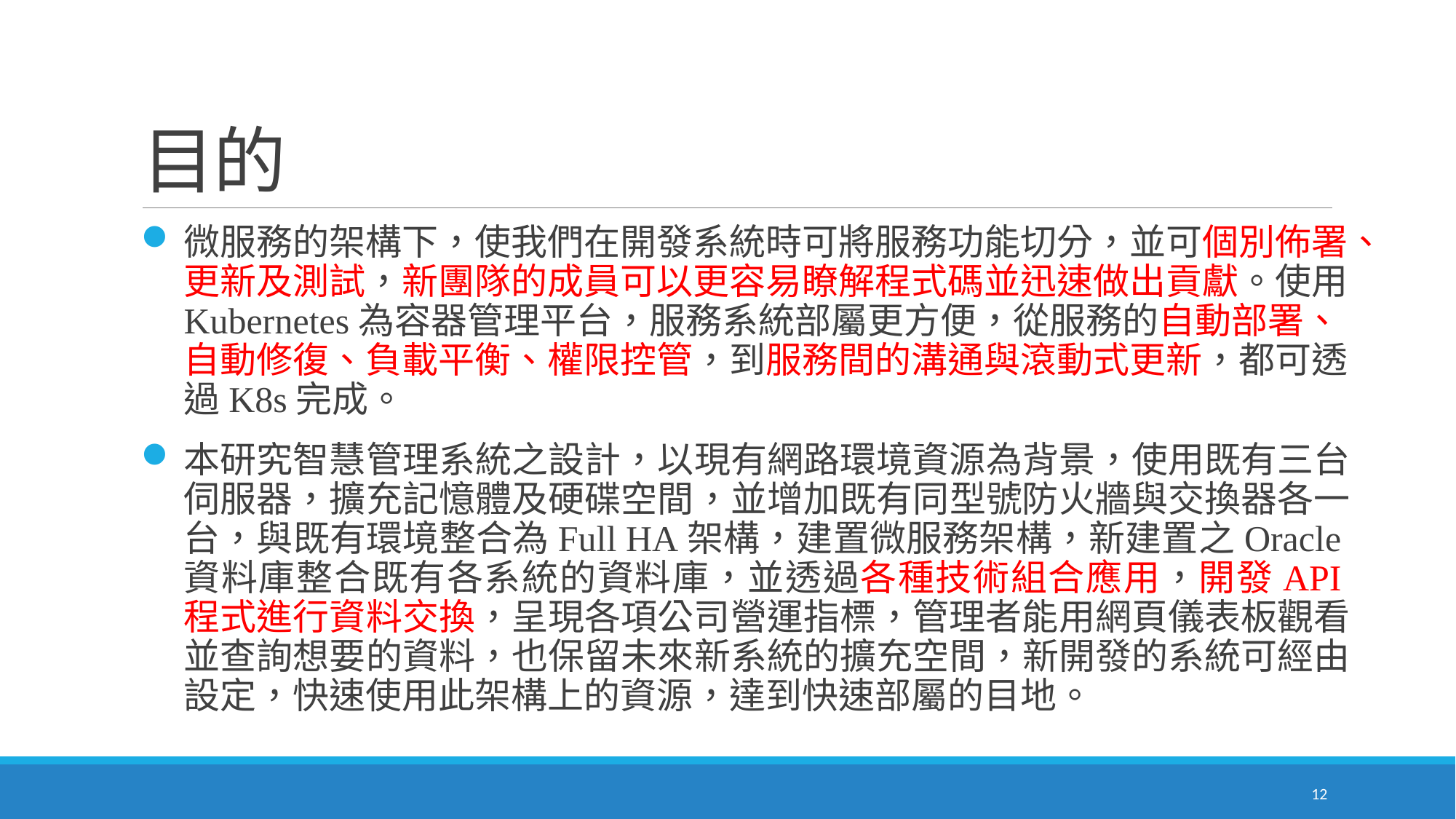

# 目的
微服務的架構下，使我們在開發系統時可將服務功能切分，並可個別佈署、更新及測試，新團隊的成員可以更容易瞭解程式碼並迅速做出貢獻。使用Kubernetes為容器管理平台，服務系統部屬更方便，從服務的自動部署、自動修復、負載平衡、權限控管，到服務間的溝通與滾動式更新，都可透過K8s完成。
本研究智慧管理系統之設計，以現有網路環境資源為背景，使用既有三台伺服器，擴充記憶體及硬碟空間，並增加既有同型號防火牆與交換器各一台，與既有環境整合為Full HA架構，建置微服務架構，新建置之Oracle資料庫整合既有各系統的資料庫，並透過各種技術組合應用，開發API程式進行資料交換，呈現各項公司營運指標，管理者能用網頁儀表板觀看並查詢想要的資料，也保留未來新系統的擴充空間，新開發的系統可經由設定，快速使用此架構上的資源，達到快速部屬的目地。
12